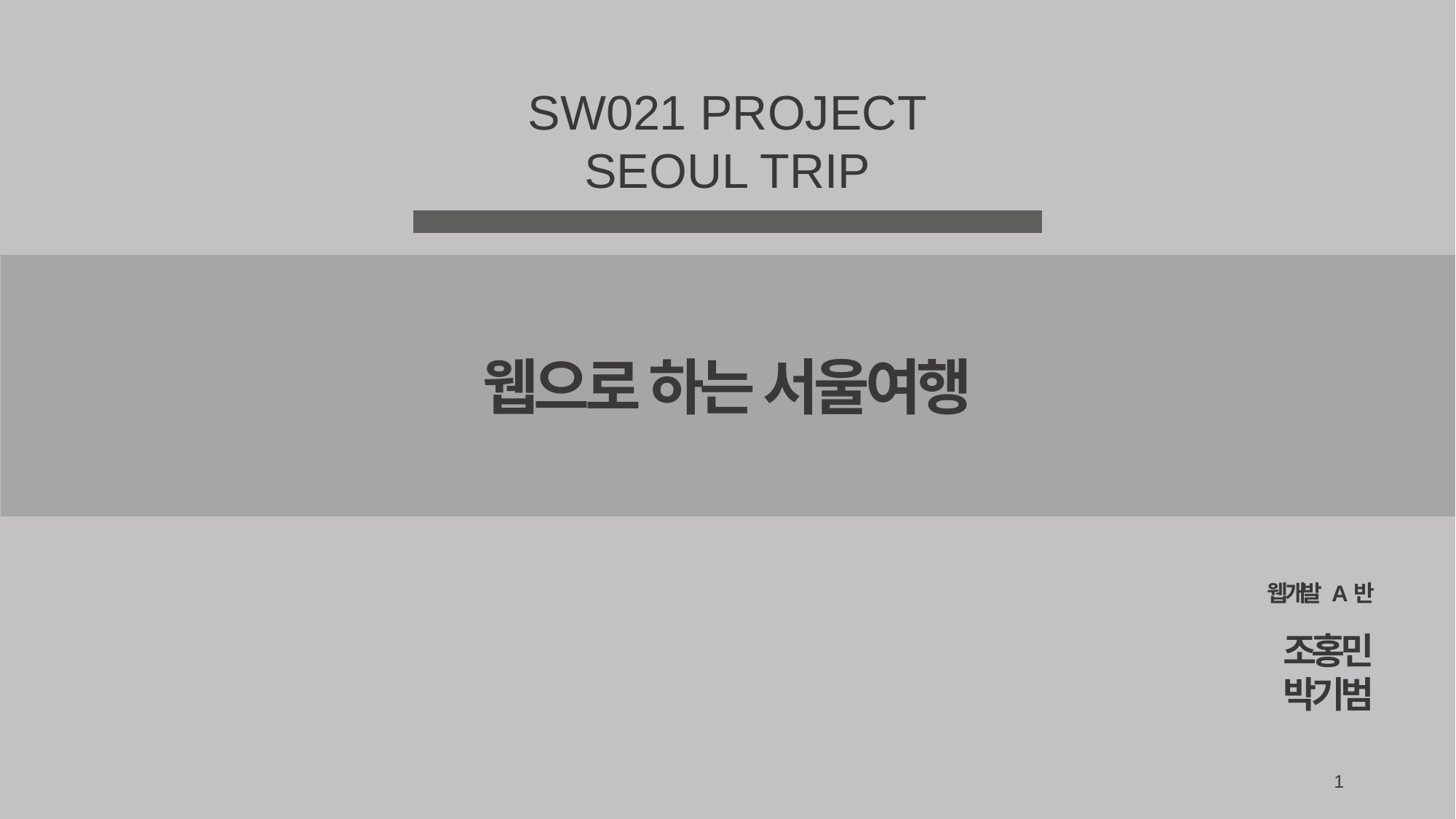

SW021 PROJECT
SEOUL TRIP

웹으로 하는 서울여행

웹 개발  A반

조홍민
박기범
1